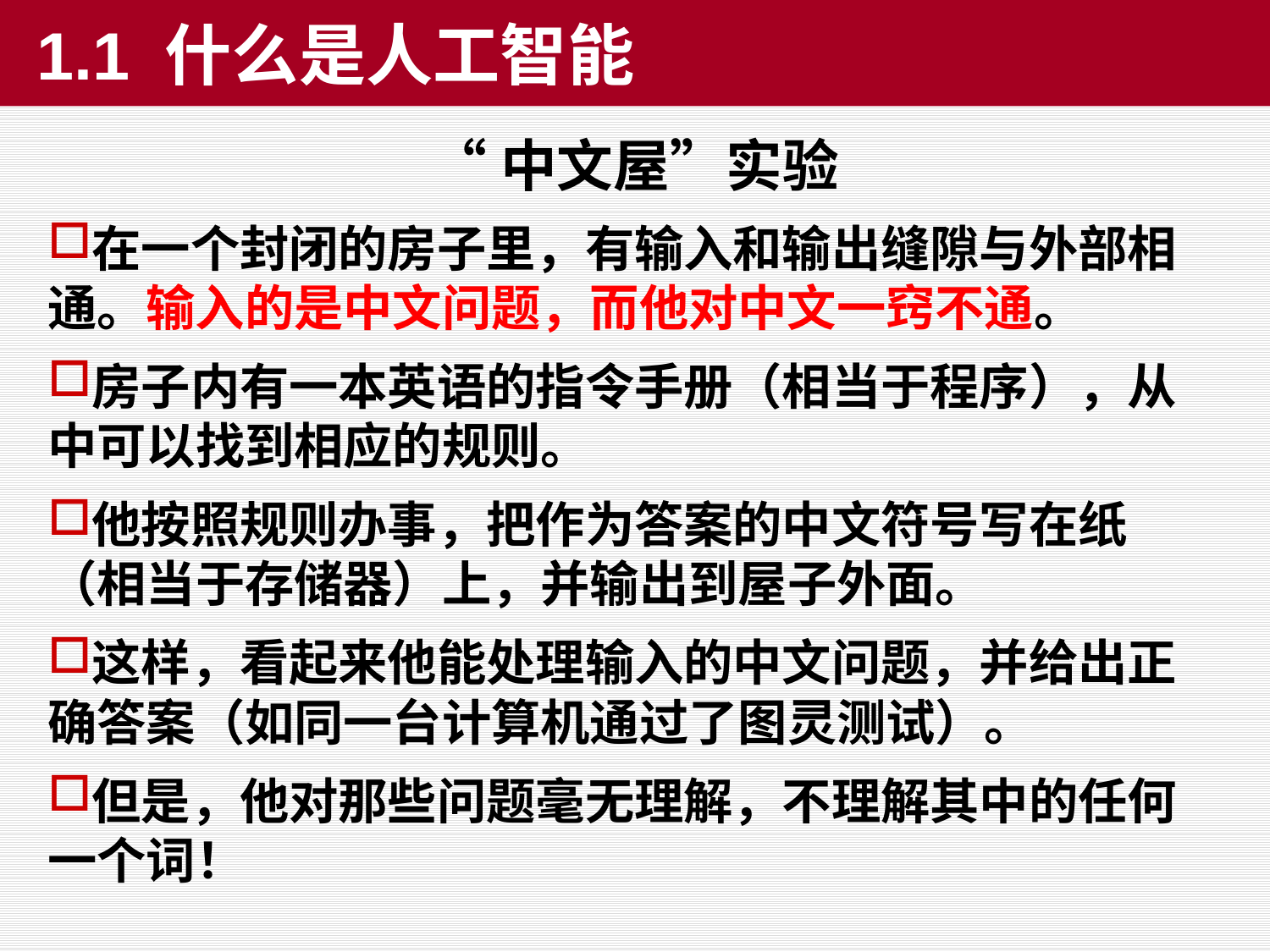

1.1 什么是人工智能
“中文屋”实验
在一个封闭的房子里，有输入和输出缝隙与外部相通。输入的是中文问题，而他对中文一窍不通。
房子内有一本英语的指令手册（相当于程序），从中可以找到相应的规则。
他按照规则办事，把作为答案的中文符号写在纸（相当于存储器）上，并输出到屋子外面。
这样，看起来他能处理输入的中文问题，并给出正确答案（如同一台计算机通过了图灵测试）。
但是，他对那些问题毫无理解，不理解其中的任何一个词！